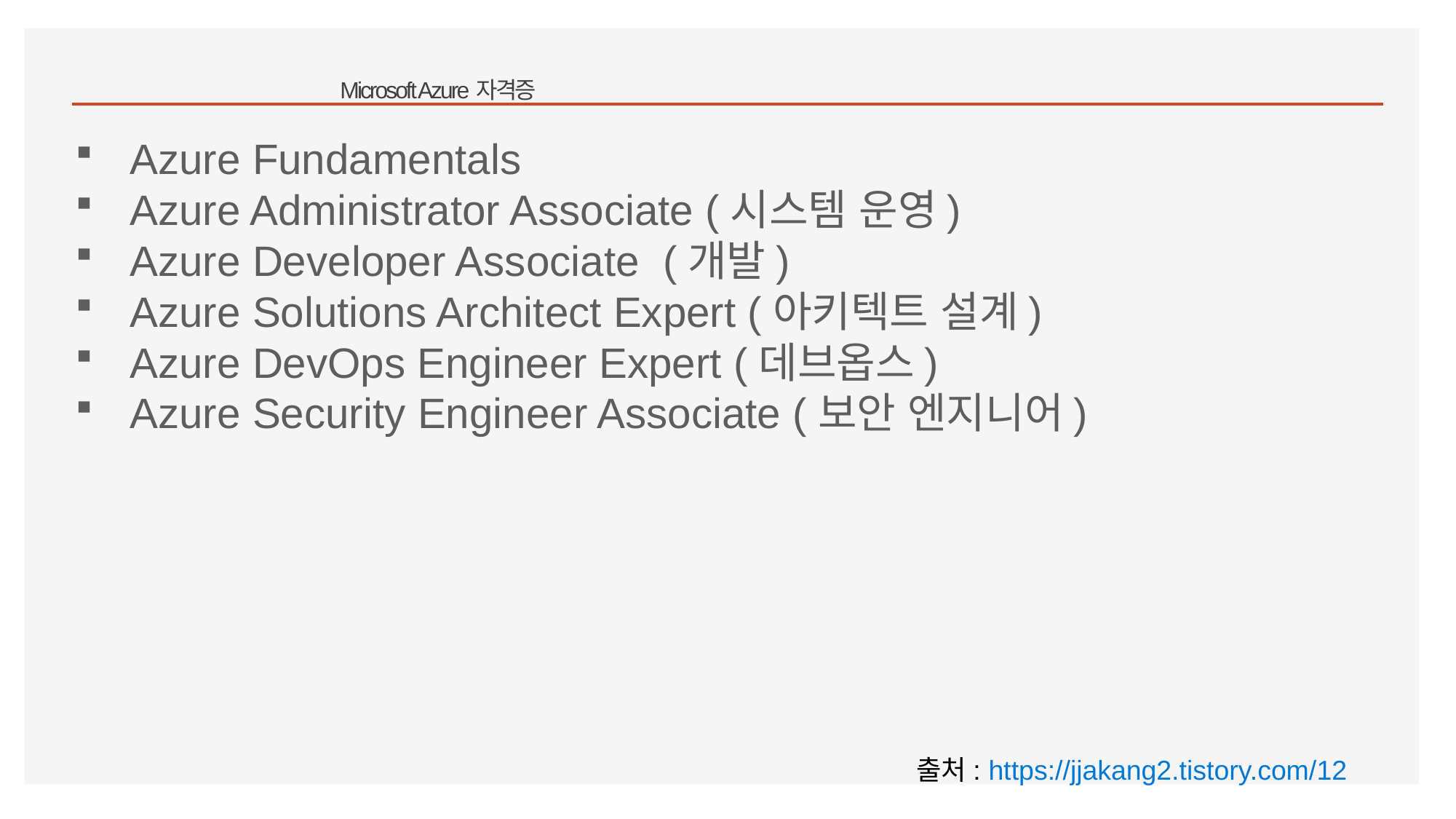

# Microsoft Azure 자격증
Azure Fundamentals
Azure Administrator Associate (시스템 운영)
Azure Developer Associate  (개발)
Azure Solutions Architect Expert (아키텍트 설계)
Azure DevOps Engineer Expert (데브옵스)
Azure Security Engineer Associate (보안 엔지니어)
출처: https://jjakang2.tistory.com/12